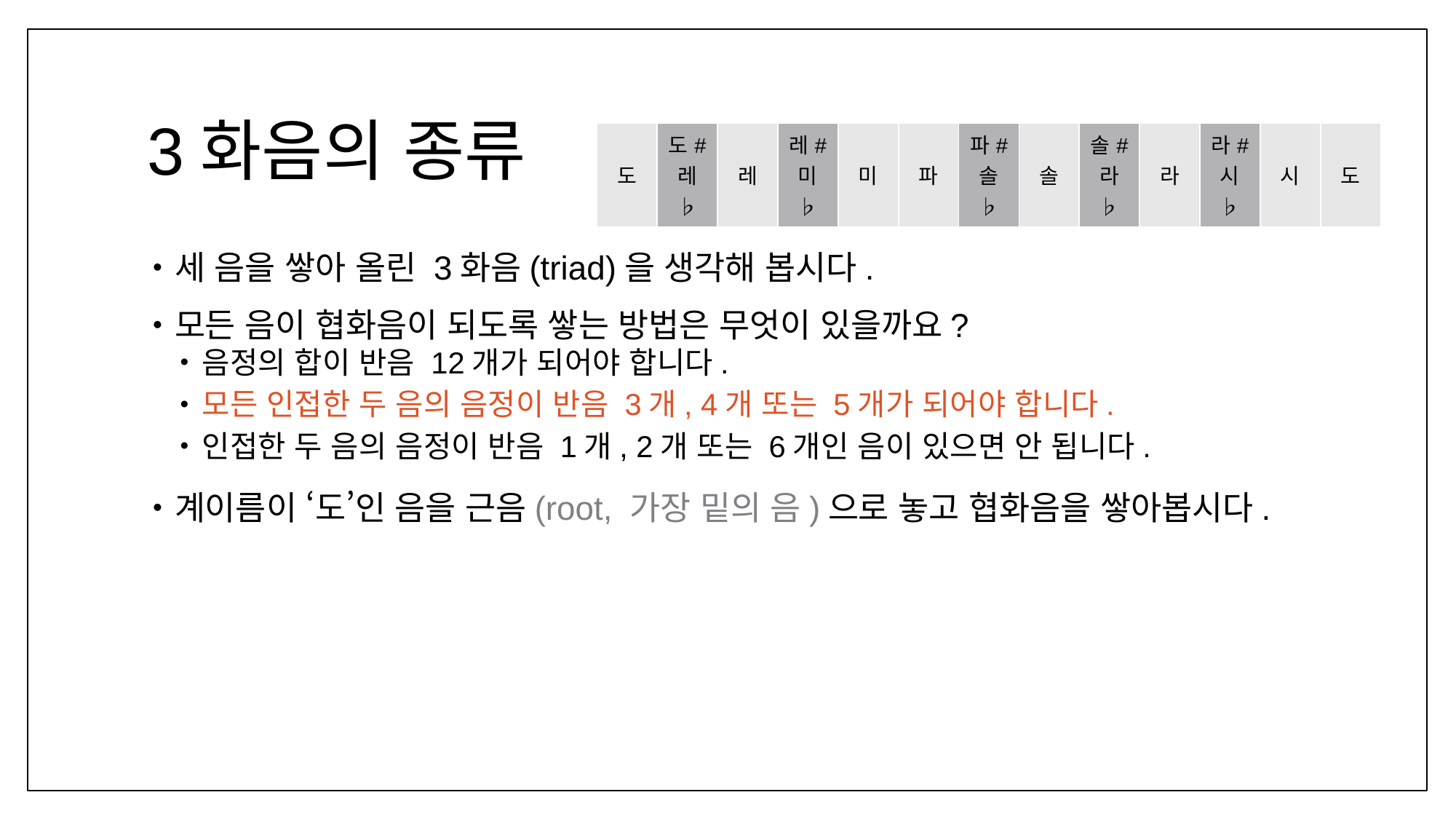

# 3화음의 종류
| 도 | 도# 레♭ | 레 | 레# 미♭ | 미 | 파 | 파# 솔♭ | 솔 | 솔# 라♭ | 라 | 라# 시♭ | 시 | 도 |
| --- | --- | --- | --- | --- | --- | --- | --- | --- | --- | --- | --- | --- |
세 음을 쌓아 올린 3화음(triad)을 생각해 봅시다.
모든 음이 협화음이 되도록 쌓는 방법은 무엇이 있을까요?
음정의 합이 반음 12개가 되어야 합니다.
모든 인접한 두 음의 음정이 반음 3개, 4개 또는 5개가 되어야 합니다.
인접한 두 음의 음정이 반음 1개, 2개 또는 6개인 음이 있으면 안 됩니다.
계이름이 ‘도’인 음을 근음(root, 가장 밑의 음)으로 놓고 협화음을 쌓아봅시다.